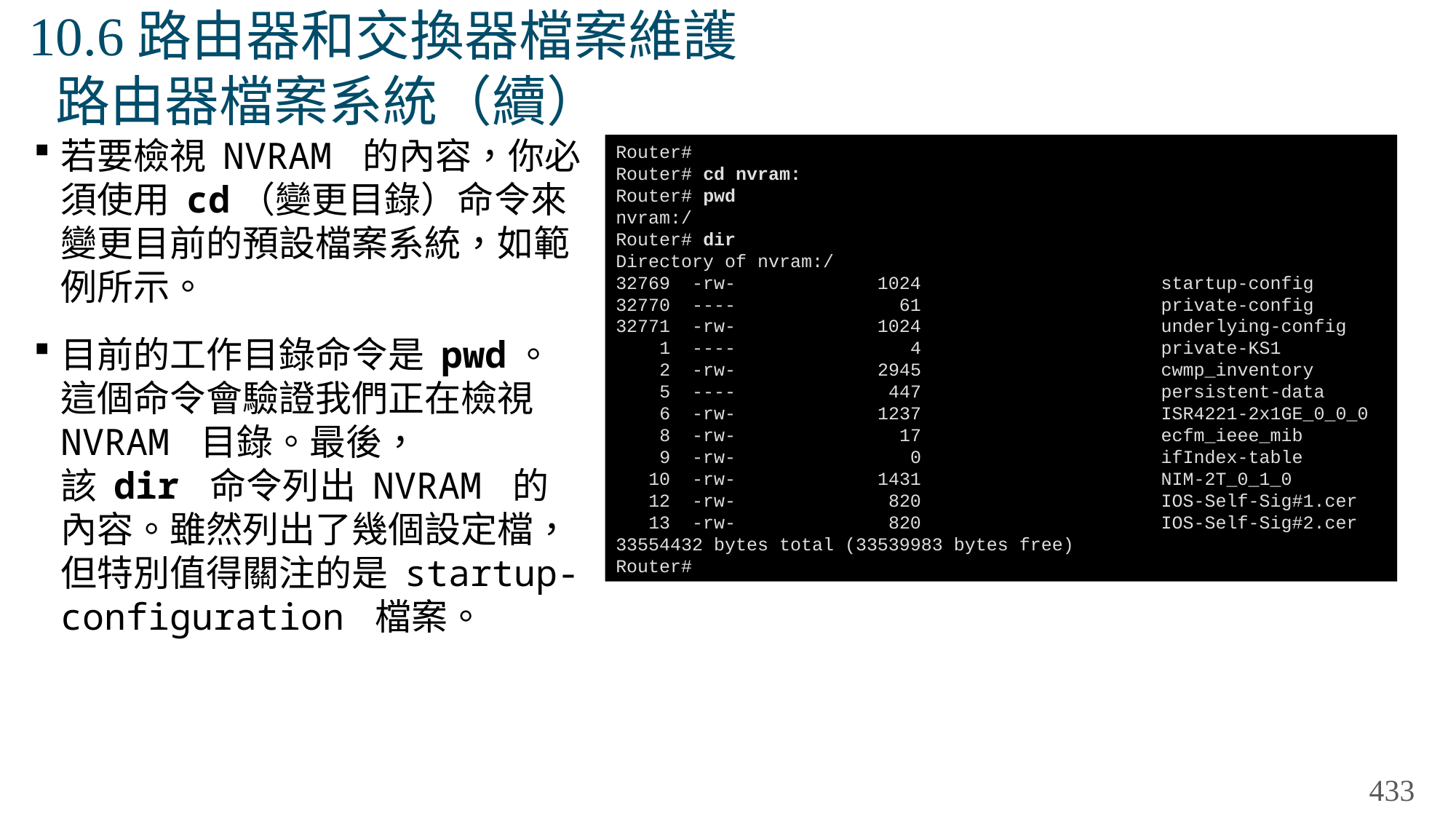

# 10.6路由器和交換器檔案維護 路由器檔案系統（續）
若要檢視 NVRAM 的內容，你必須使用 cd（變更目錄）命令來變更目前的預設檔案系統，如範例所示。
目前的工作目錄命令是 pwd。這個命令會驗證我們正在檢視 NVRAM 目錄。最後，該 dir 命令列出 NVRAM 的內容。雖然列出了幾個設定檔，但特別值得關注的是 startup-configuration 檔案。
Router#
Router# cd nvram:
Router# pwd
nvram:/
Router# dir
Directory of nvram:/
32769  -rw-             1024                      startup-config
32770  ----               61                      private-config
32771  -rw-             1024                      underlying-config
    1  ----                4                      private-KS1
    2  -rw-             2945                      cwmp_inventory
    5  ----              447                      persistent-data
    6  -rw-             1237                      ISR4221-2x1GE_0_0_0
    8  -rw-               17                      ecfm_ieee_mib
    9  -rw-                0                      ifIndex-table
   10  -rw-             1431                      NIM-2T_0_1_0
   12  -rw-              820                      IOS-Self-Sig#1.cer
   13  -rw-              820                      IOS-Self-Sig#2.cer
33554432 bytes total (33539983 bytes free)
Router#
433